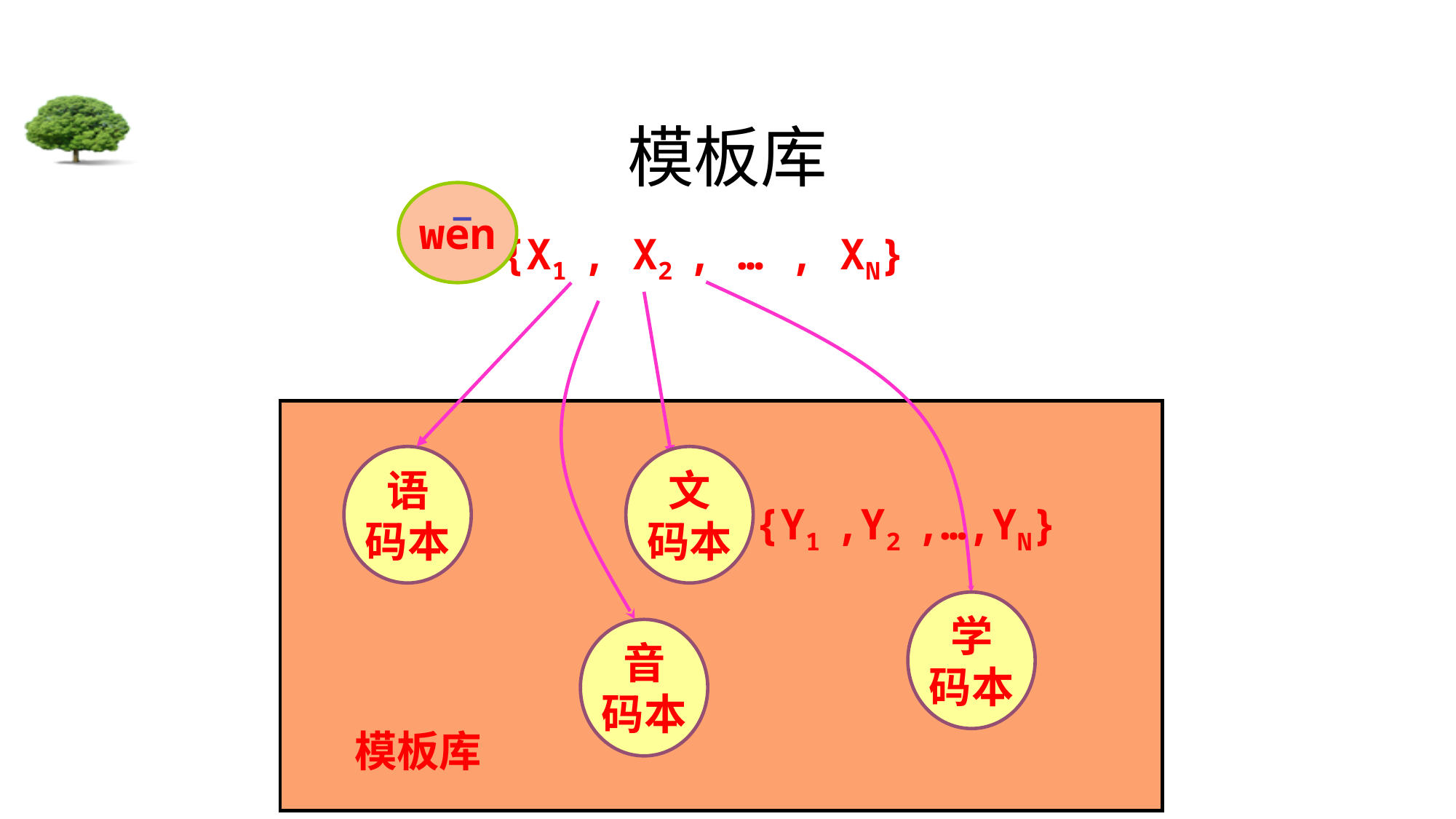

# 模板库
wen

{X1 , X2 , … , XN}

语
码本
文
码本
{Y1 ,Y2 ,…,YN}
学
码本
音
码本
模板库